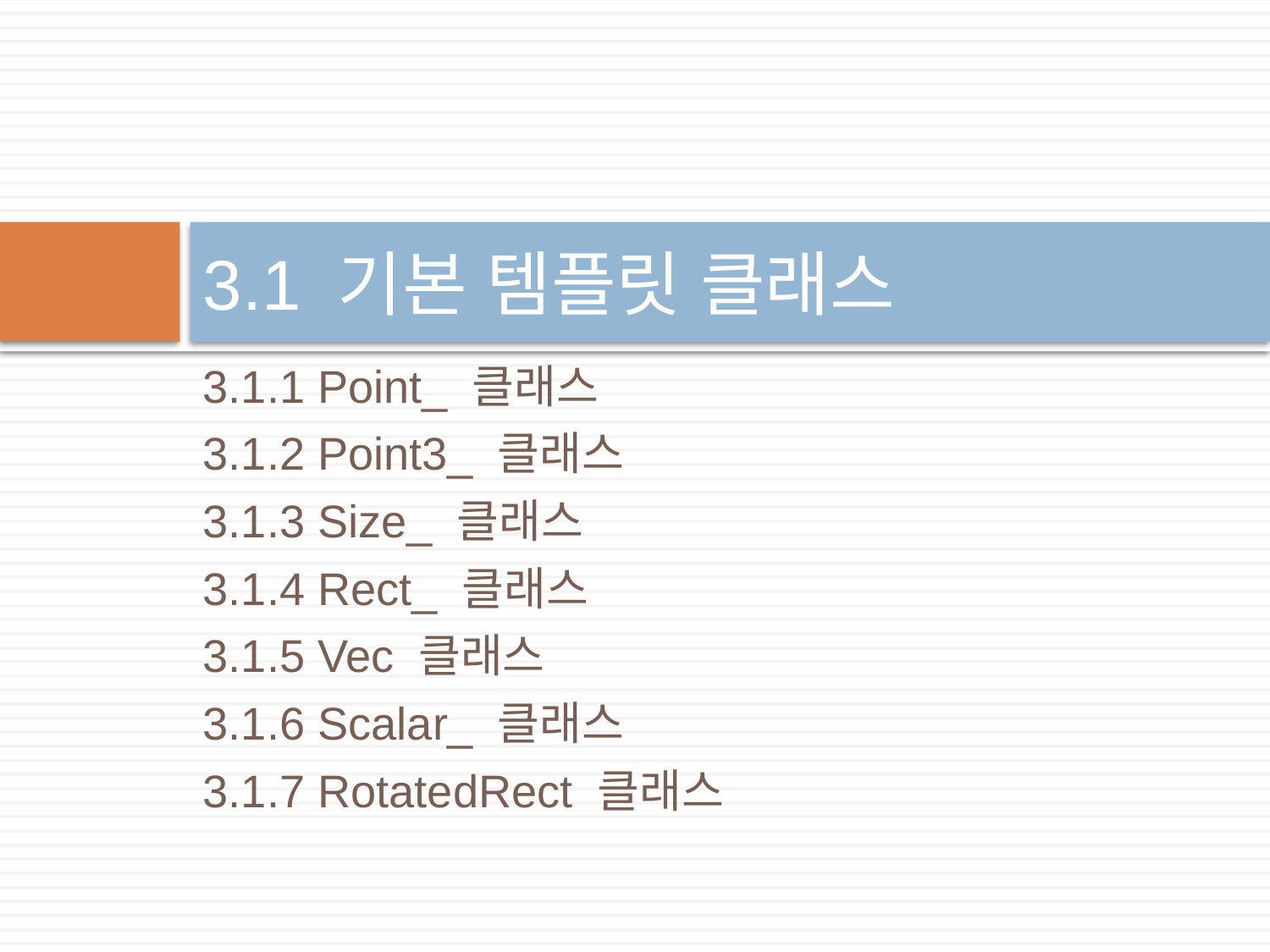

# 3.1 기본 템플릿 클래스
3.1.1 Point_ 클래스
3.1.2 Point3_ 클래스
3.1.3 Size_ 클래스
3.1.4 Rect_ 클래스
3.1.5 Vec 클래스
3.1.6 Scalar_ 클래스
3.1.7 RotatedRect 클래스